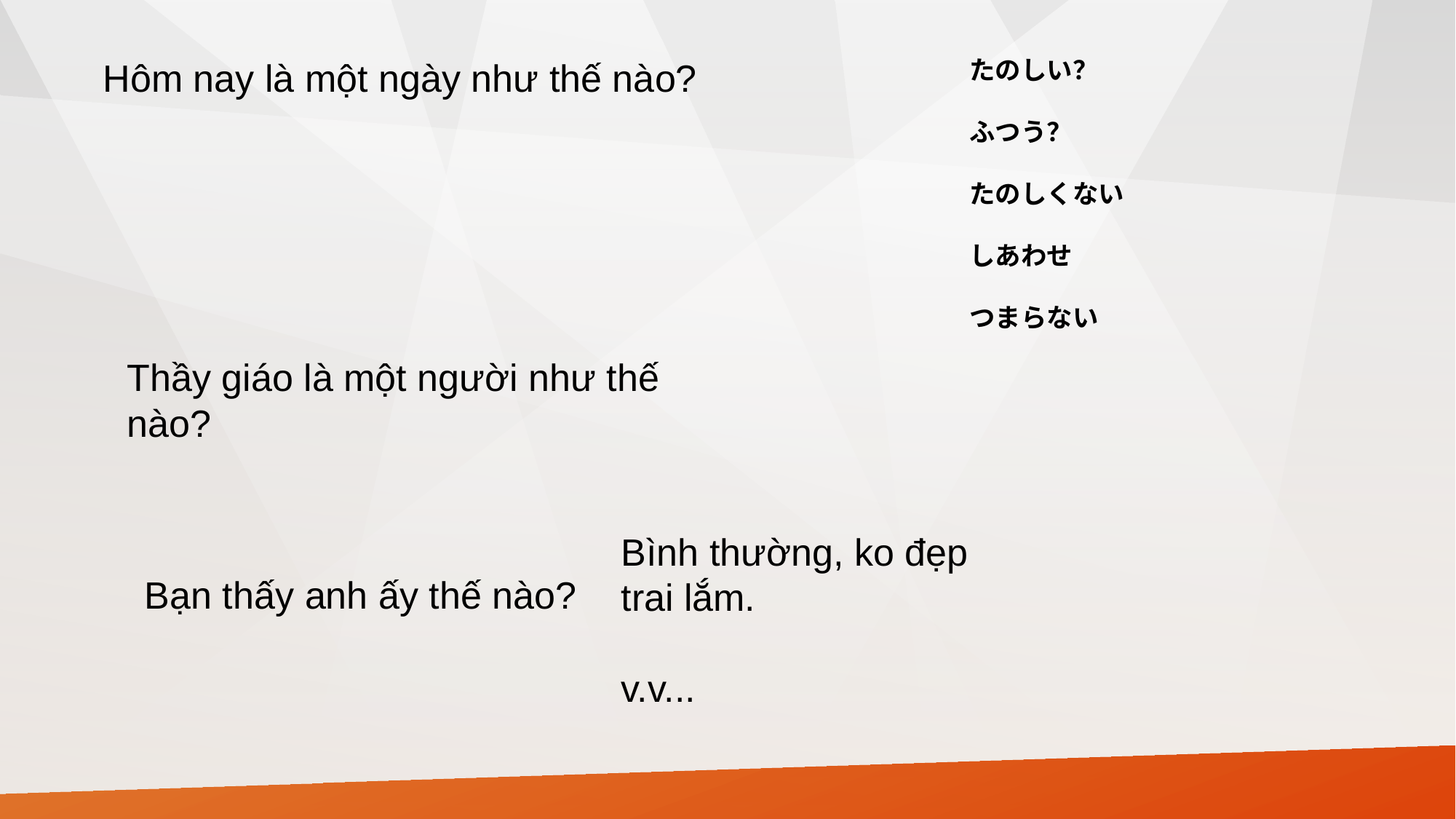

Hôm nay là một ngày như thế nào?
たのしい？

ふつう？

たのしくない

しあわせ

つまらない
Thầy giáo là một người như thế nào?
Bình thường, ko đẹp trai lắm.

v.v...
Bạn thấy anh ấy thế nào?